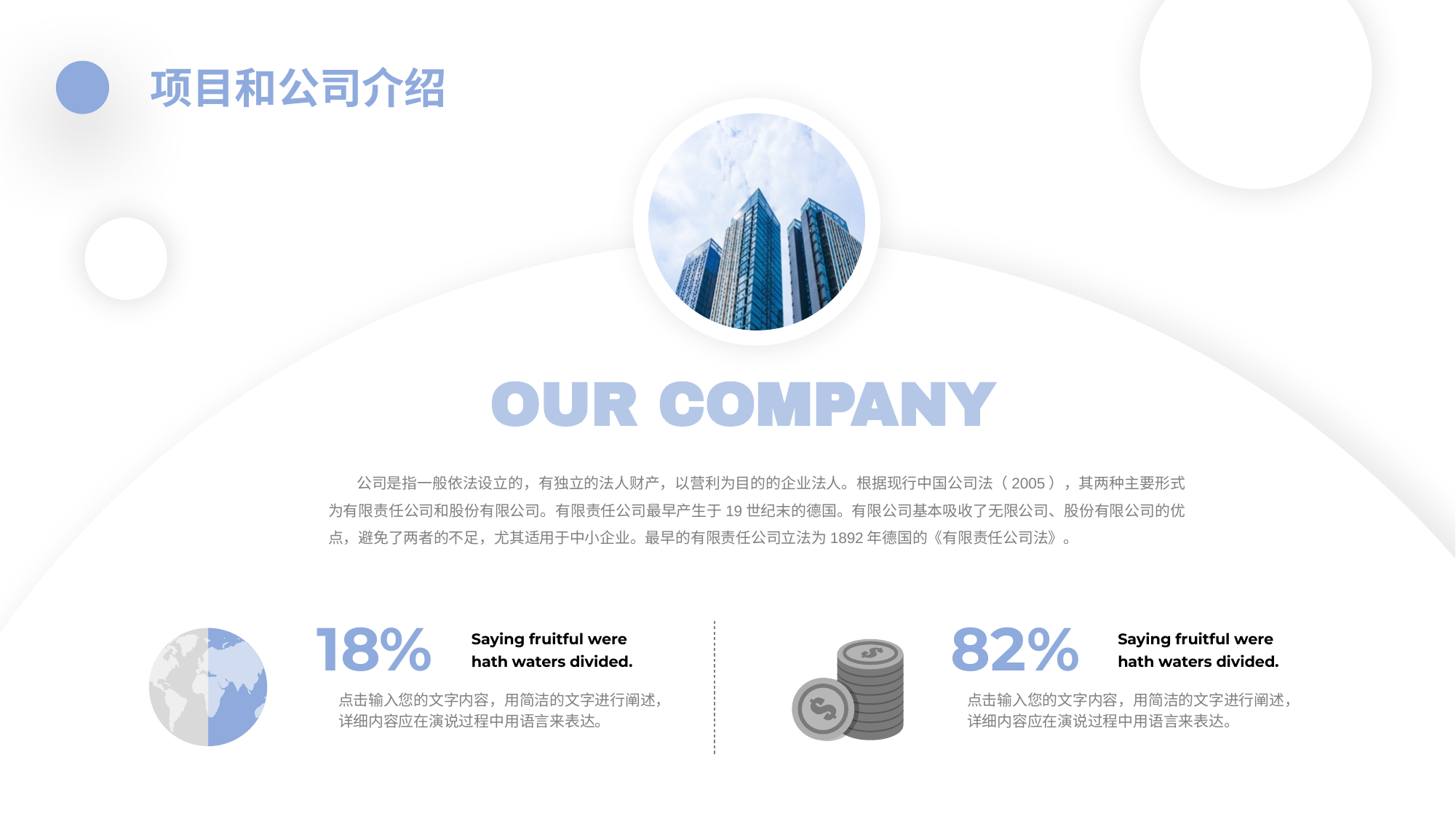

项目和公司介绍

OUR COMPANY
       公司是指一般依法设立的，有独立的法人财产，以营利为目的的企业法人。根据现行中国公司法（2005），其两种主要形式为有限责任公司和股份有限公司。有限责任公司最早产生于19世纪末的德国。有限公司基本吸收了无限公司、股份有限公司的优点，避免了两者的不足，尤其适用于中小企业。最早的有限责任公司立法为1892年德国的《有限责任公司法》。
18%
82%
Saying fruitful were hath waters divided.
Saying fruitful were hath waters divided.

点击输入您的文字内容，用简洁的文字进行阐述，详细内容应在演说过程中用语言来表达。
点击输入您的文字内容，用简洁的文字进行阐述，详细内容应在演说过程中用语言来表达。